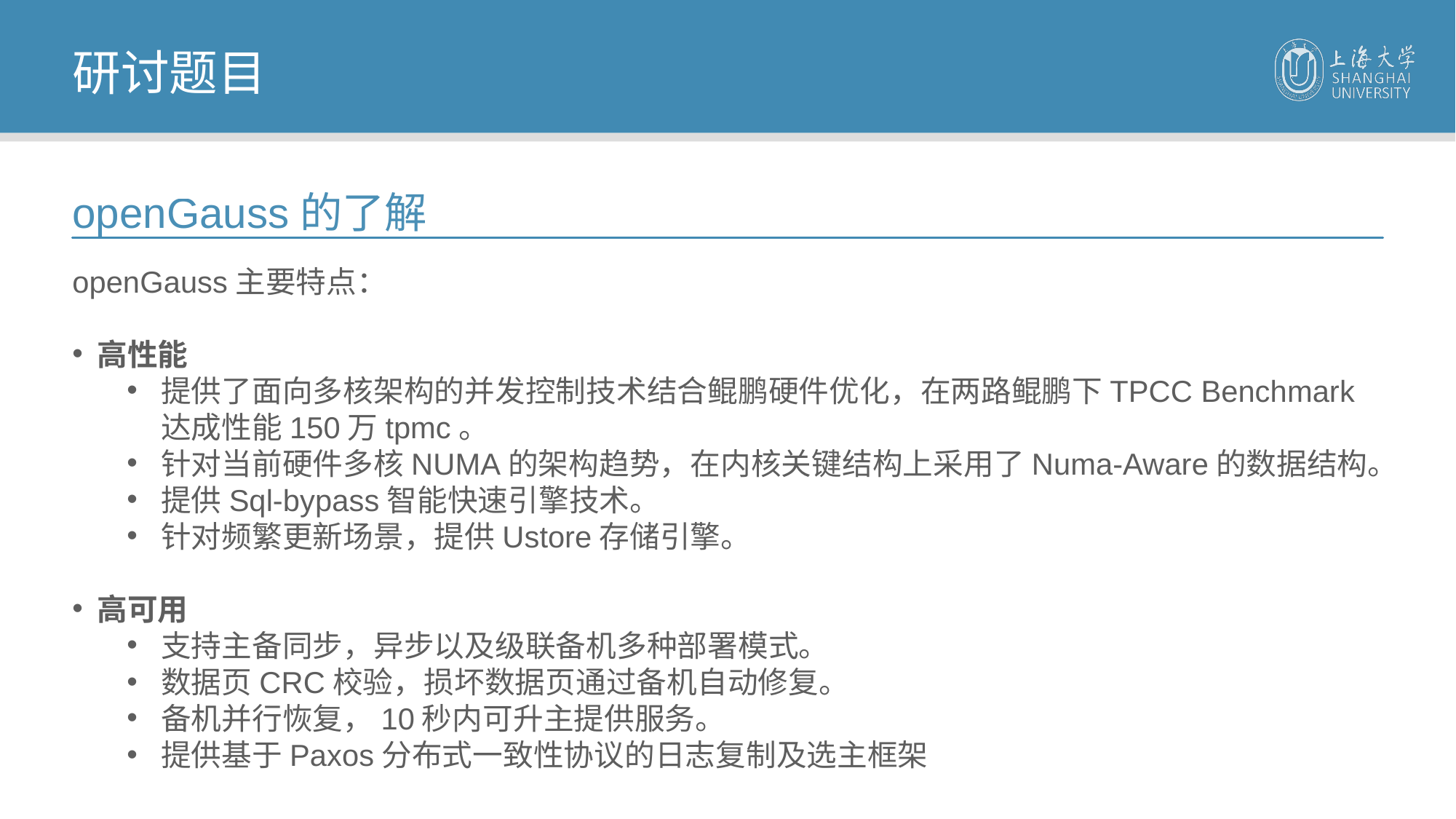

研讨题目
openGauss的了解
openGauss主要特点：

 高性能
提供了面向多核架构的并发控制技术结合鲲鹏硬件优化，在两路鲲鹏下TPCC Benchmark达成性能150万tpmc。
针对当前硬件多核NUMA的架构趋势，在内核关键结构上采用了Numa-Aware的数据结构。
提供Sql-bypass智能快速引擎技术。
针对频繁更新场景，提供Ustore存储引擎。

 高可用
支持主备同步，异步以及级联备机多种部署模式。
数据页CRC校验，损坏数据页通过备机自动修复。
备机并行恢复，10秒内可升主提供服务。
提供基于Paxos分布式一致性协议的日志复制及选主框架